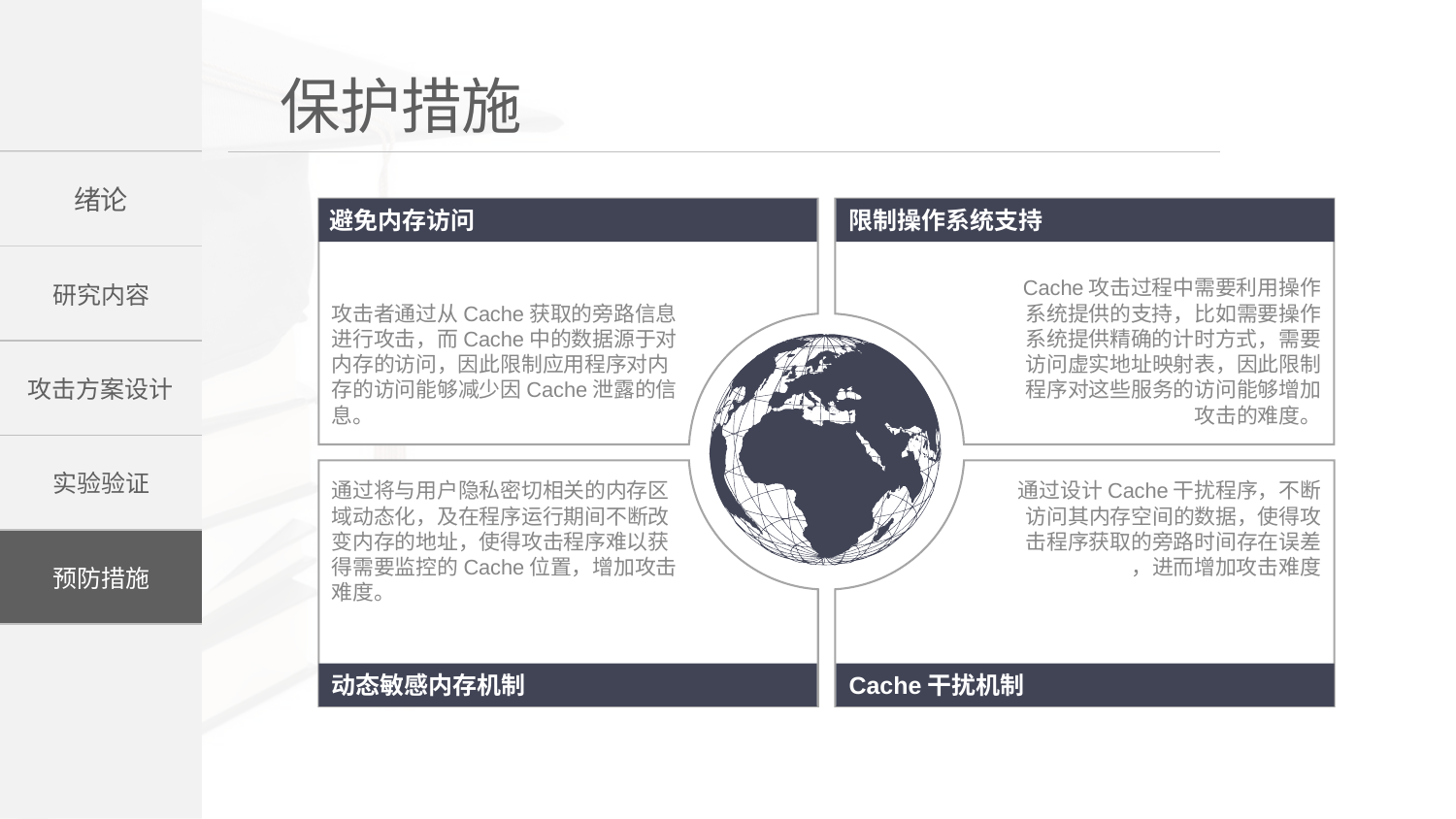

攻击者通过从Cache获取的旁路信息
进行攻击，而Cache中的数据源于对
内存的访问，因此限制应用程序对内
存的访问能够减少因Cache泄露的信
息。
Cache攻击过程中需要利用操作
系统提供的支持，比如需要操作
系统提供精确的计时方式，需要
访问虚实地址映射表，因此限制
程序对这些服务的访问能够增加
攻击的难度。
避免内存访问
限制操作系统支持

通过将与用户隐私密切相关的内存区
域动态化，及在程序运行期间不断改
变内存的地址，使得攻击程序难以获
得需要监控的Cache位置，增加攻击
难度。
通过设计Cache干扰程序，不断
访问其内存空间的数据，使得攻
击程序获取的旁路时间存在误差
，进而增加攻击难度
动态敏感内存机制
Cache干扰机制